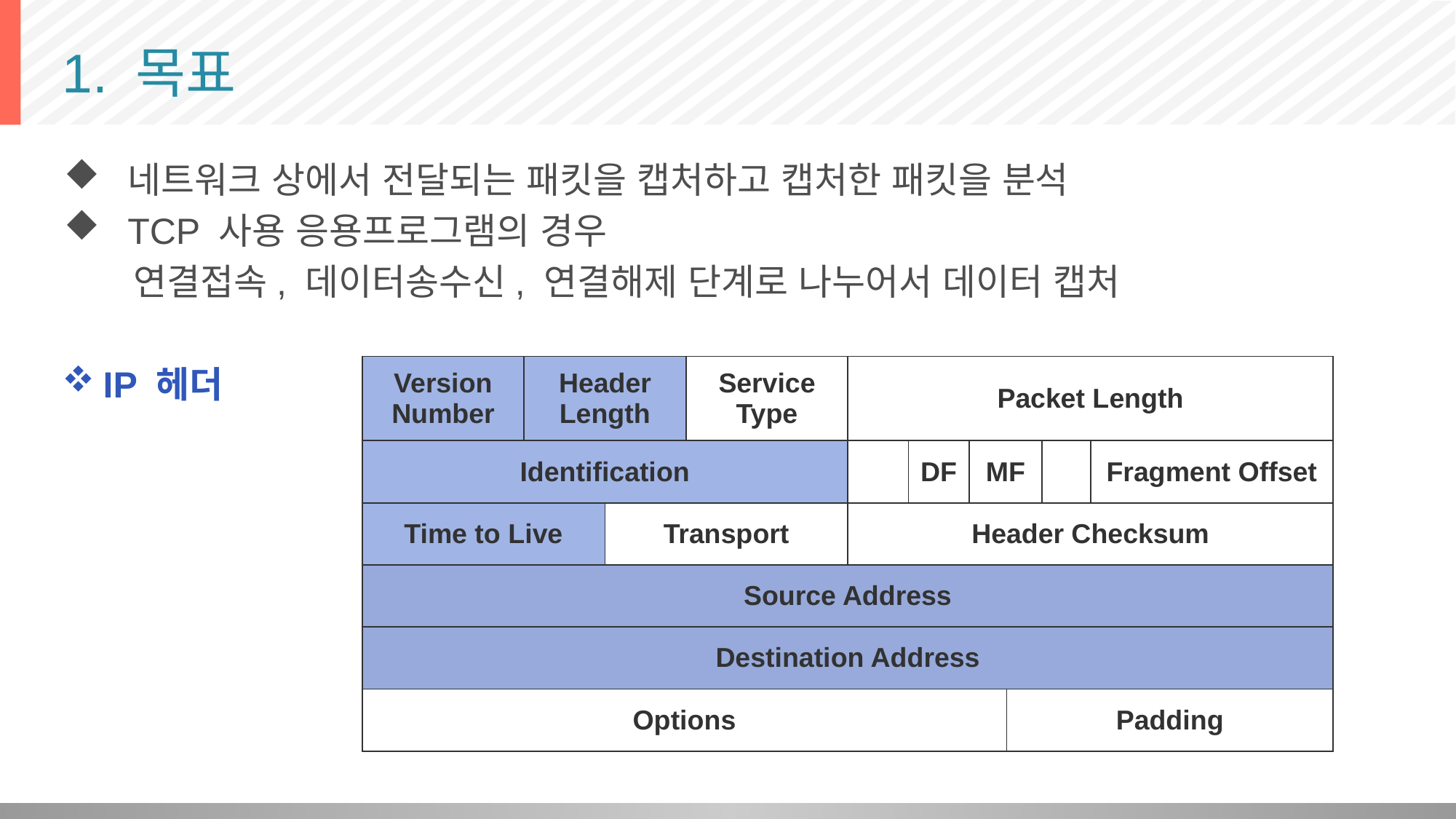

# 1. 목표
네트워크 상에서 전달되는 패킷을 캡처하고 캡처한 패킷을 분석
TCP 사용 응용프로그램의 경우
      연결접속, 데이터송수신, 연결해제 단계로 나누어서 데이터 캡처

IP 헤더
| Version Number | Header Length |  | Service Type | Packet Length |  |  |  |  |  |
| --- | --- | --- | --- | --- | --- | --- | --- | --- | --- |
| Identification |  |  |  |  | DF | MF |  |  | Fragment Offset |
| Time to Live |  | Transport |  | Header Checksum |  |  |  |  |  |
| Source Address |  |  |  |  |  |  |  |  |  |
| Destination Address |  |  |  |  |  |  |  |  |  |
| Options |  |  |  |  |  |  | Padding |  |  |